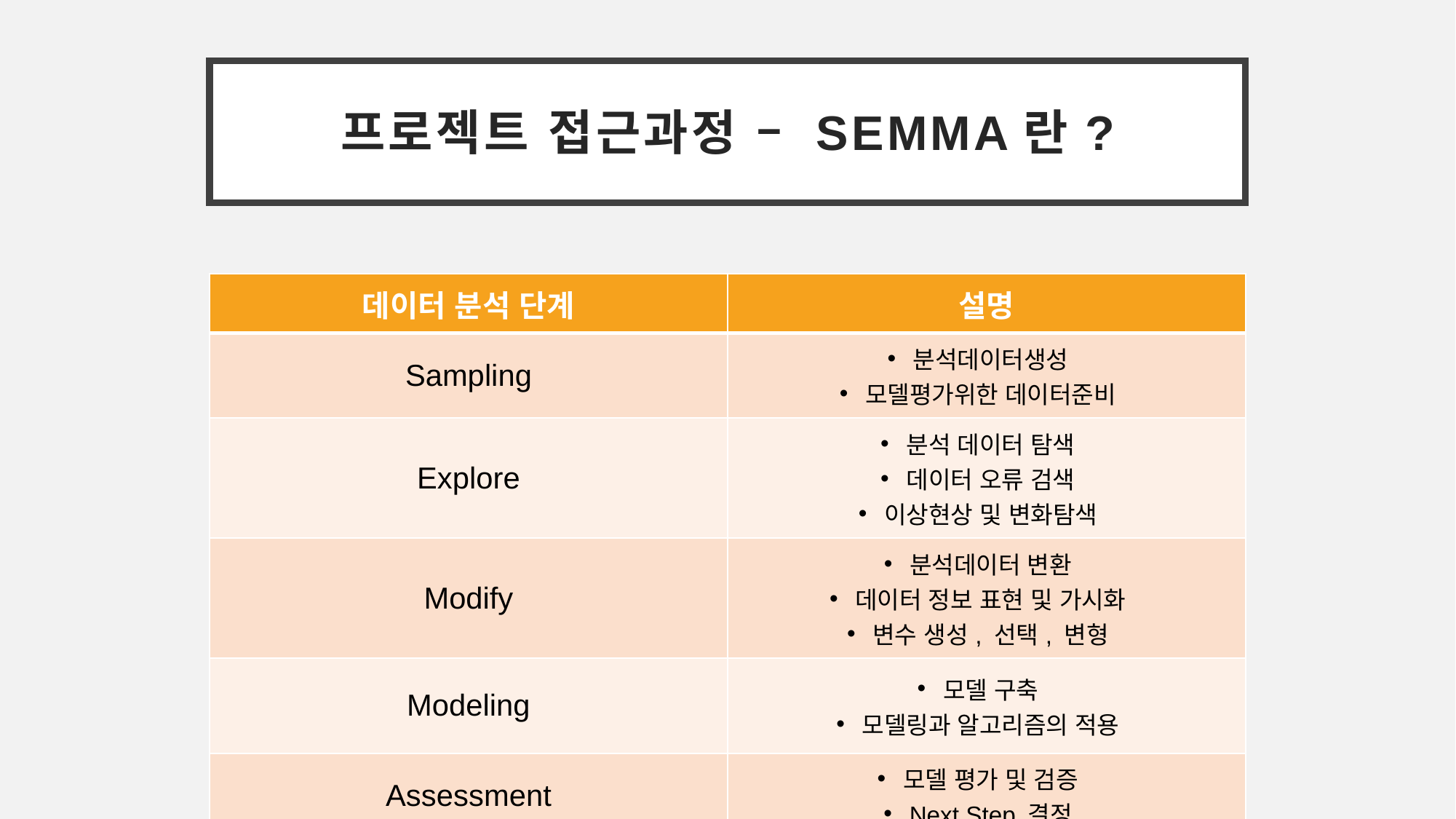

프로젝트 접근과정 – SEMMA란?
| 데이터 분석 단계 | 설명 |
| --- | --- |
| Sampling | 분석데이터생성 모델평가위한 데이터준비 |
| Explore | 분석 데이터 탐색 데이터 오류 검색 이상현상 및 변화탐색 |
| Modify | 분석데이터 변환 데이터 정보 표현 및 가시화 변수 생성, 선택, 변형 |
| Modeling | 모델 구축 모델링과 알고리즘의 적용 |
| Assessment | 모델 평가 및 검증 Next Step 결정 |